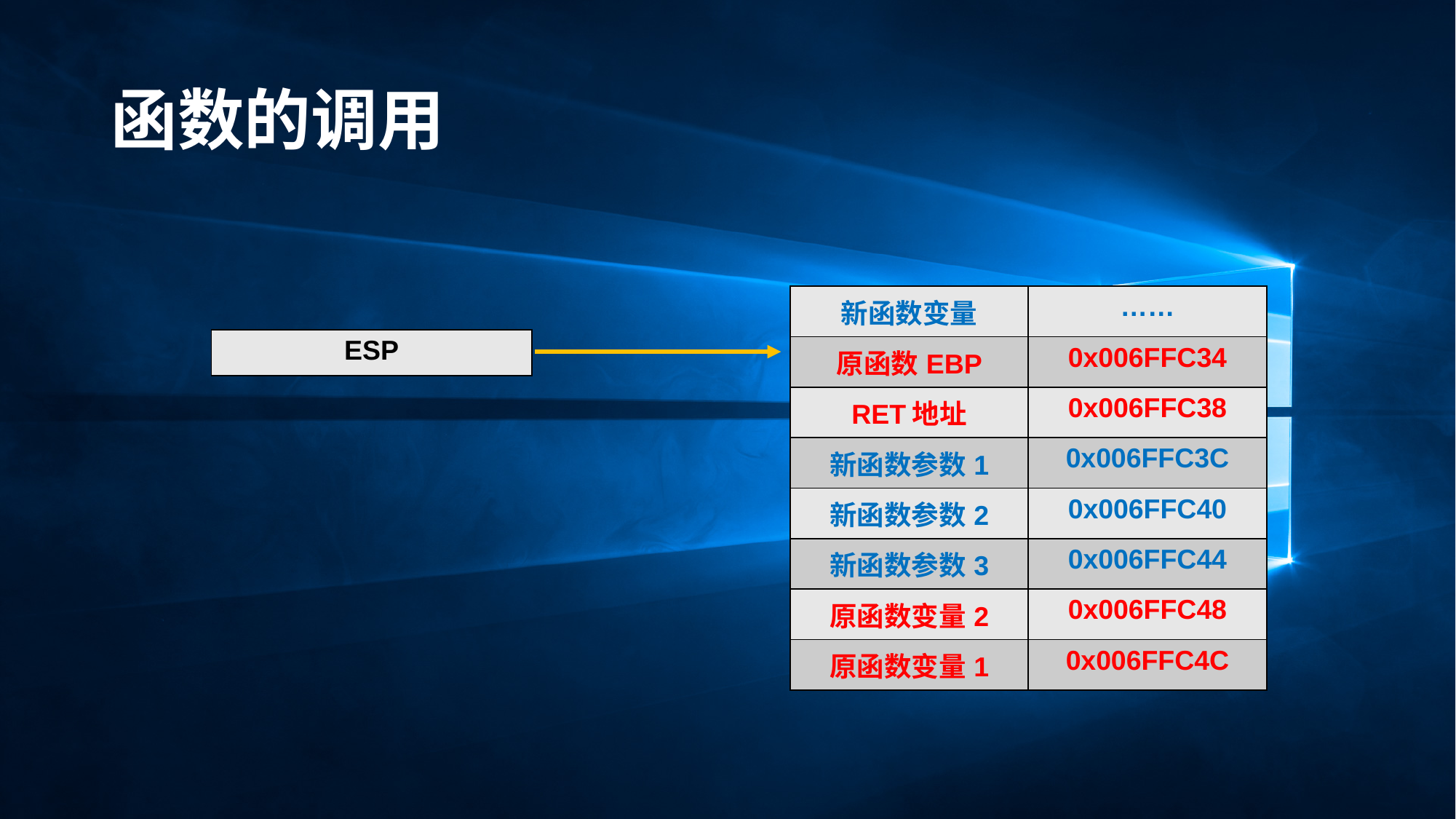

# 函数的调用
| 新函数变量 | …… |
| --- | --- |
| 原函数EBP | 0x006FFC34 |
| RET地址 | 0x006FFC38 |
| 新函数参数1 | 0x006FFC3C |
| 新函数参数2 | 0x006FFC40 |
| 新函数参数3 | 0x006FFC44 |
| 原函数变量2 | 0x006FFC48 |
| 原函数变量1 | 0x006FFC4C |
| ESP |
| --- |